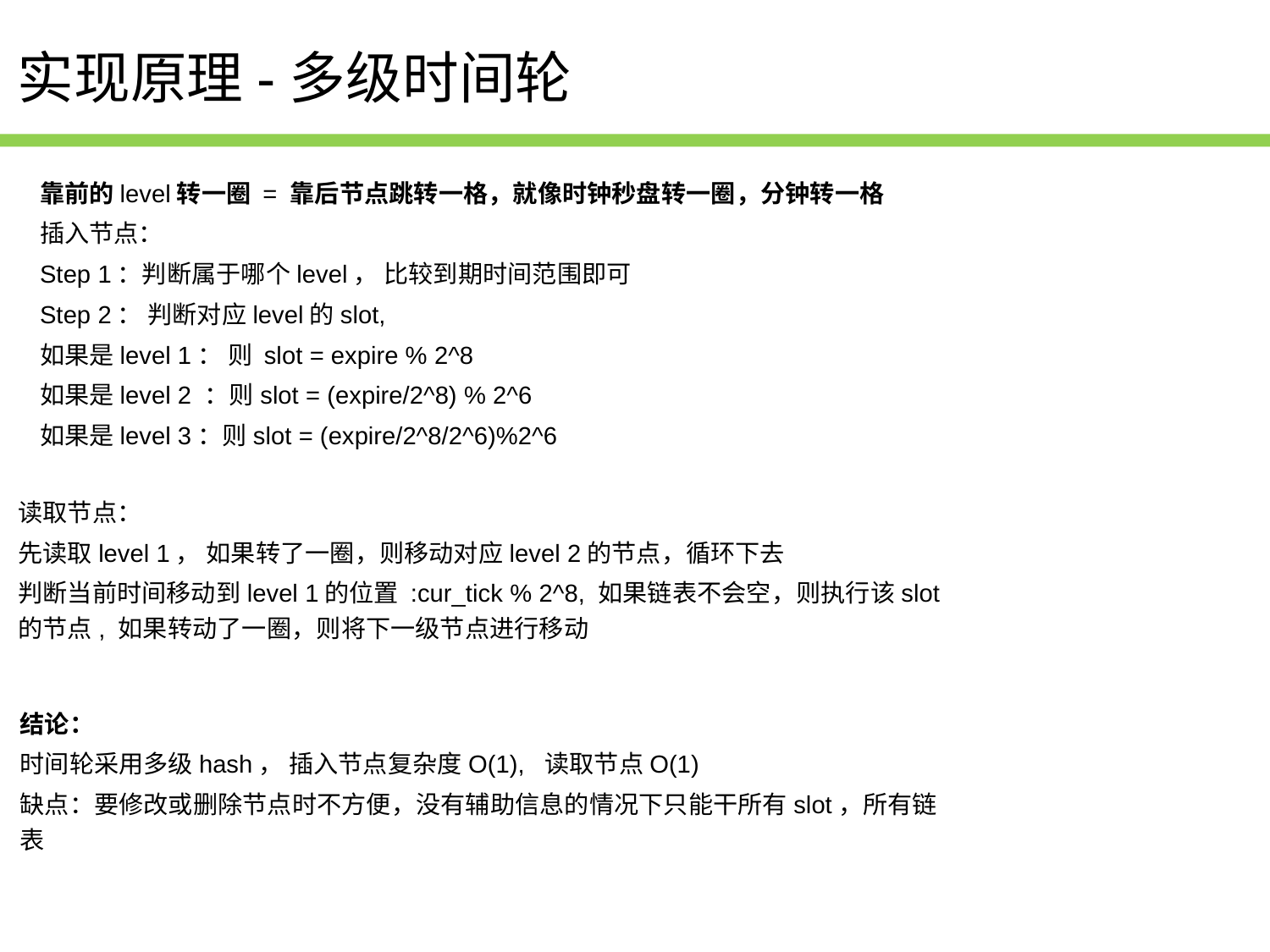

实现原理-多级时间轮

靠前的level转一圈 = 靠后节点跳转一格，就像时钟秒盘转一圈，分钟转一格
插入节点：
Step 1：判断属于哪个level， 比较到期时间范围即可
Step 2： 判断对应level的slot,
如果是level 1： 则 slot = expire % 2^8
如果是level 2 ：则slot = (expire/2^8) % 2^6
如果是level 3：则slot = (expire/2^8/2^6)%2^6

读取节点：
先读取level 1， 如果转了一圈，则移动对应level 2的节点，循环下去
判断当前时间移动到level 1的位置 :cur_tick % 2^8, 如果链表不会空，则执行该slot的节点, 如果转动了一圈，则将下一级节点进行移动
结论：
时间轮采用多级hash， 插入节点复杂度O(1),  读取节点O(1)
缺点：要修改或删除节点时不方便，没有辅助信息的情况下只能干所有slot，所有链表